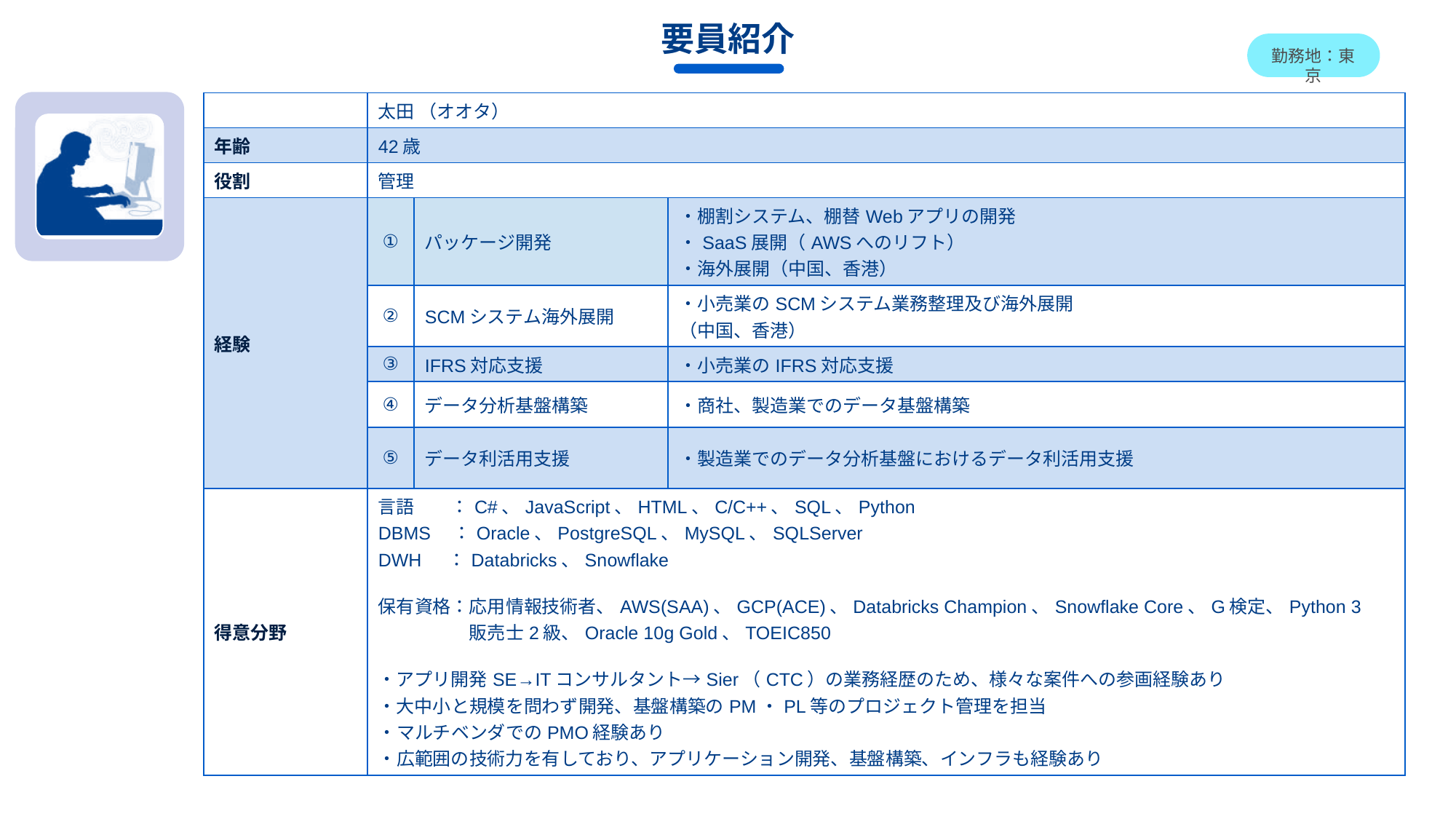

# 要員紹介
勤務地：東京

|  | 太田 （オオタ） |  |  |
| --- | --- | --- | --- |
| 年齢 | 42歳 |  |  |
| 役割 | 管理 |  |  |
| 経験 | ① | パッケージ開発 | ・棚割システム、棚替Webアプリの開発 ・SaaS展開（AWSへのリフト） ・海外展開（中国、香港） |
|  | ② | SCMシステム海外展開 | ・小売業のSCMシステム業務整理及び海外展開 （中国、香港） |
|  | ③ | IFRS対応支援 | ・小売業のIFRS対応支援 |
|  | ④ | データ分析基盤構築 | ・商社、製造業でのデータ基盤構築 |
|  | ⑤ | データ利活用支援 | ・製造業でのデータ分析基盤におけるデータ利活用支援 |
| 得意分野 | 言語　　：C#、JavaScript、HTML、C/C++、SQL、Python DBMS　：Oracle、PostgreSQL、MySQL、SQLServer DWH　 ：Databricks、Snowflake 保有資格：応用情報技術者、AWS(SAA)、GCP(ACE)、Databricks Champion、Snowflake Core、G検定、Python 3 　　　　　販売士2級、Oracle 10g Gold、TOEIC850 ・アプリ開発SE→ITコンサルタント→Sier（CTC）の業務経歴のため、様々な案件への参画経験あり ・大中小と規模を問わず開発、基盤構築のPM・PL等のプロジェクト管理を担当 ・マルチベンダでのPMO経験あり ・広範囲の技術力を有しており、アプリケーション開発、基盤構築、インフラも経験あり |  |  |